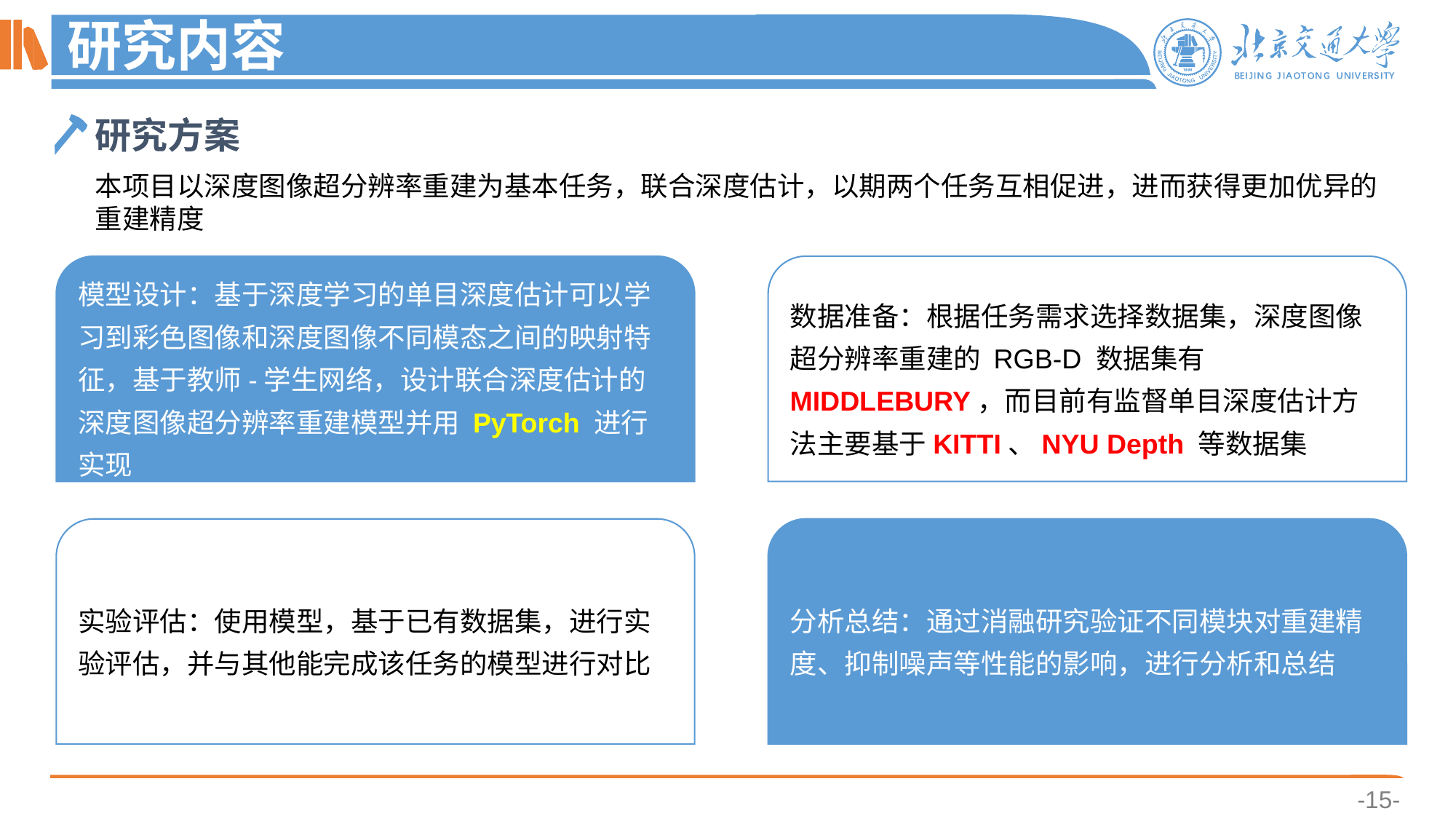

# 研究内容
研究方案
本项目以深度图像超分辨率重建为基本任务，联合深度估计，以期两个任务互相促进，进而获得更加优异的重建精度
模型设计：基于深度学习的单目深度估计可以学习到彩色图像和深度图像不同模态之间的映射特征，基于教师-学生网络，设计联合深度估计的深度图像超分辨率重建模型并用 PyTorch 进行实现
数据准备：根据任务需求选择数据集，深度图像超分辨率重建的 RGB-D 数据集有MIDDLEBURY，而目前有监督单目深度估计方法主要基于KITTI、NYU Depth 等数据集
实验评估：使用模型，基于已有数据集，进行实验评估，并与其他能完成该任务的模型进行对比
分析总结：通过消融研究验证不同模块对重建精度、抑制噪声等性能的影响，进行分析和总结